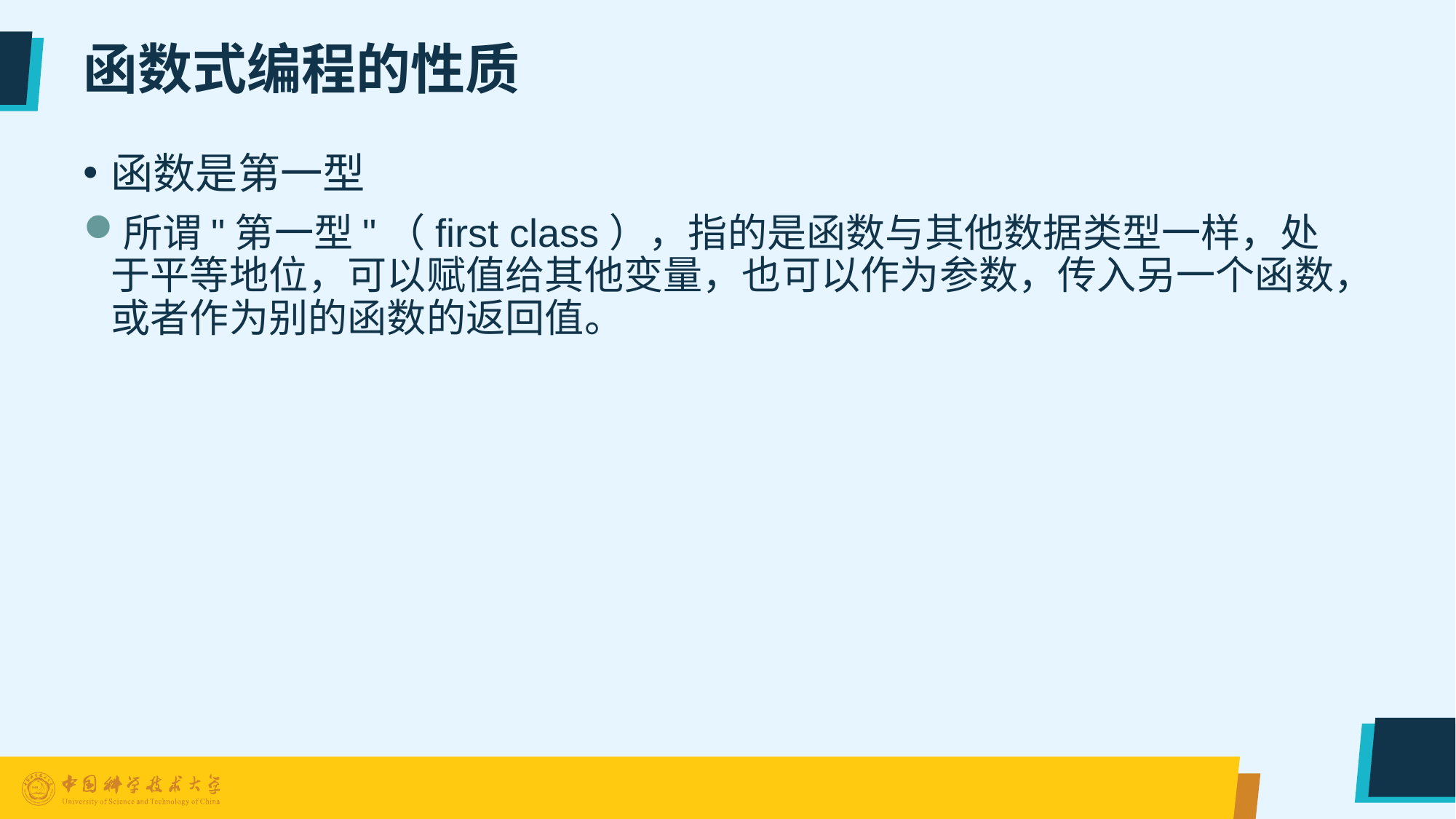

# 函数式编程的性质
函数是第一型
所谓"第一型"（first class），指的是函数与其他数据类型一样，处于平等地位，可以赋值给其他变量，也可以作为参数，传入另一个函数，或者作为别的函数的返回值。